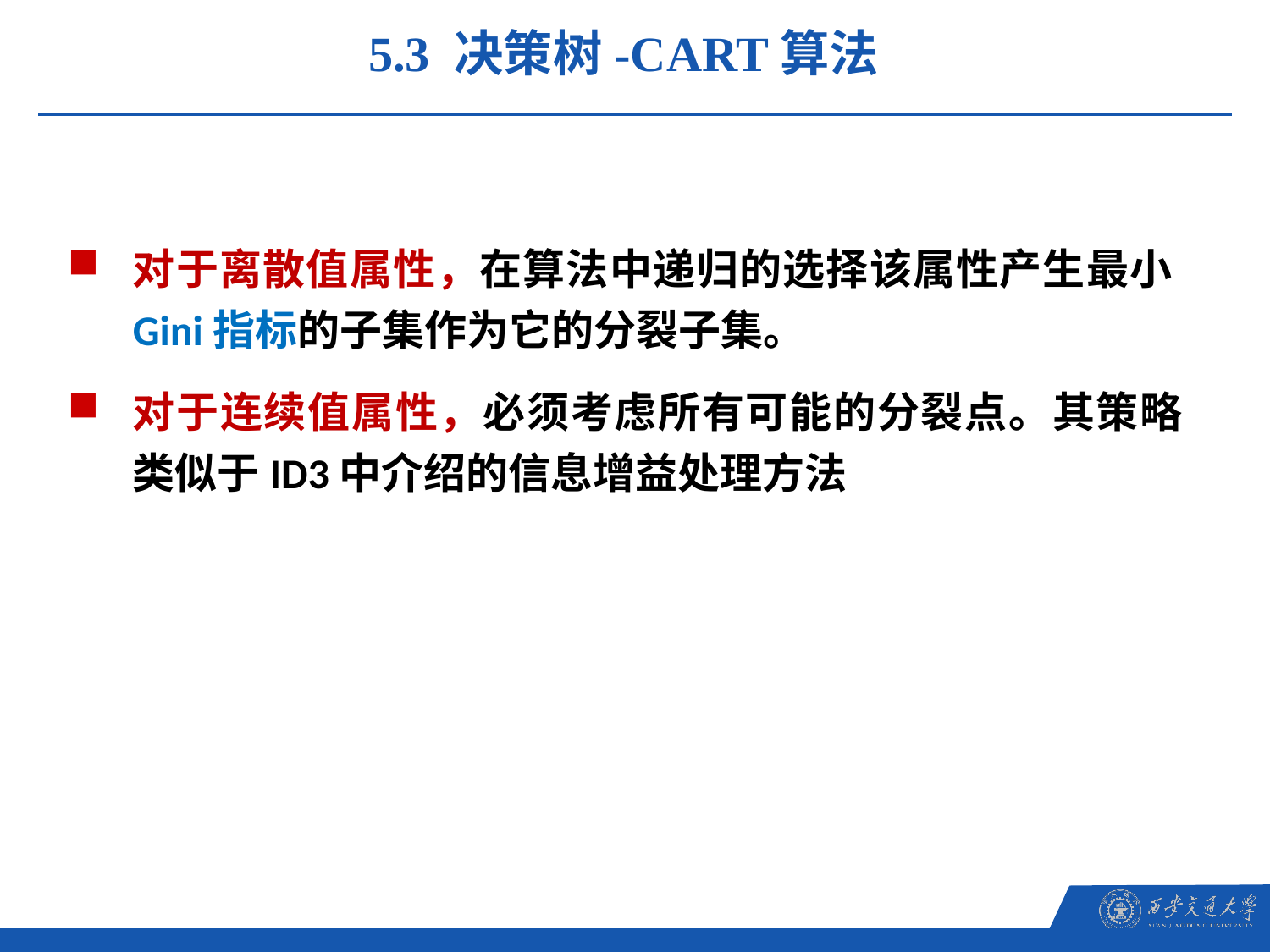

5.3 决策树-CART算法

对于离散值属性，在算法中递归的选择该属性产生最小Gini指标的子集作为它的分裂子集。
对于连续值属性，必须考虑所有可能的分裂点。其策略类似于ID3中介绍的信息增益处理方法